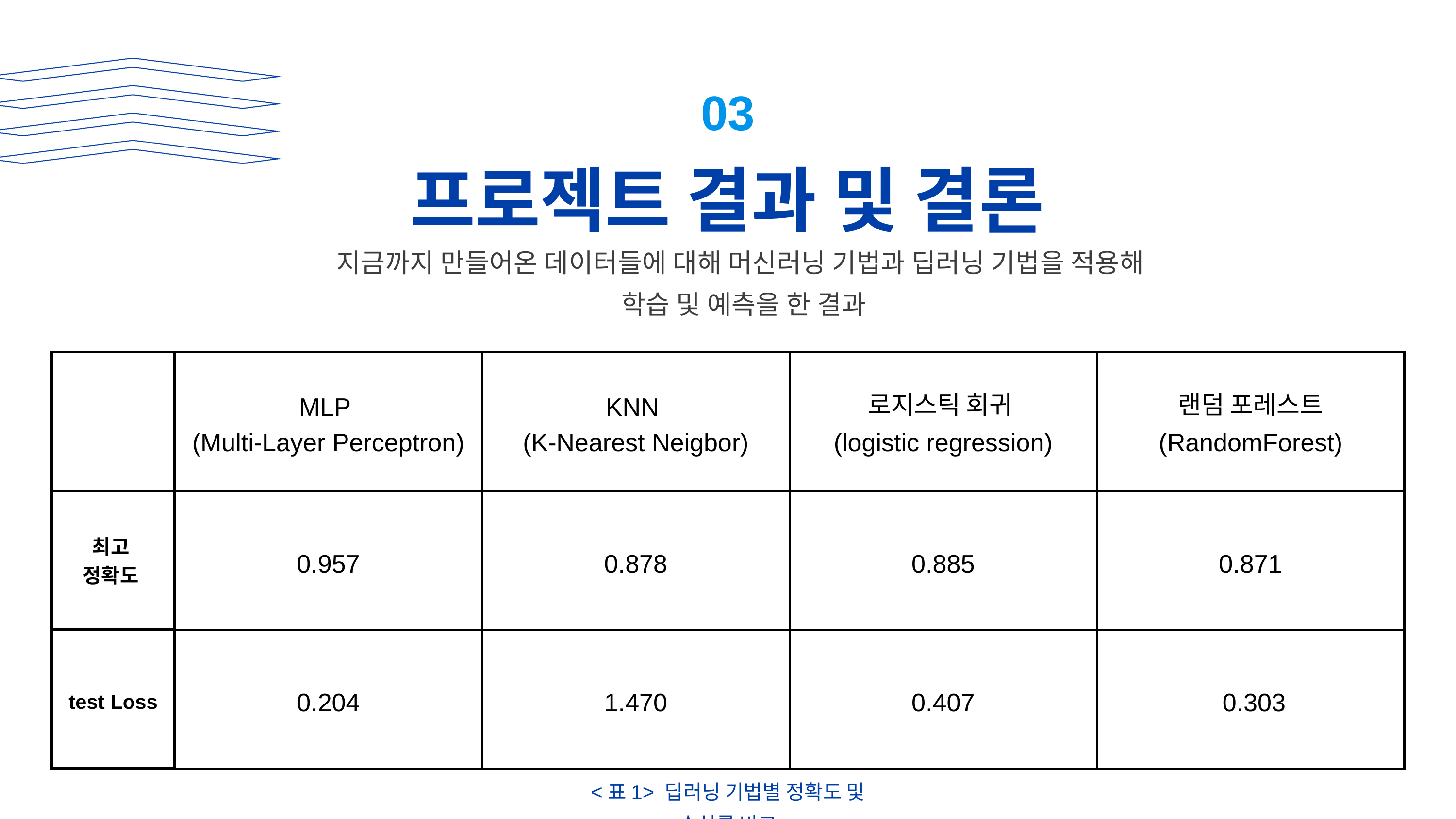

03
프로젝트 결과 및 결론
지금까지 만들어온 데이터들에 대해 머신러닝 기법과 딥러닝 기법을 적용해
학습 및 예측을 한 결과
|  | MLP (Multi-Layer Perceptron) | KNN (K-Nearest Neigbor) | 로지스틱 회귀 (logistic regression) | 랜덤 포레스트 (RandomForest) |
| --- | --- | --- | --- | --- |
| 최고 정확도 | 0.957 | 0.878 | 0.885 | 0.871 |
| test Loss | 0.204 | 1.470 | 0.407 | 0.303 |
<표1> 딥러닝 기법별 정확도 및 손실률 비교